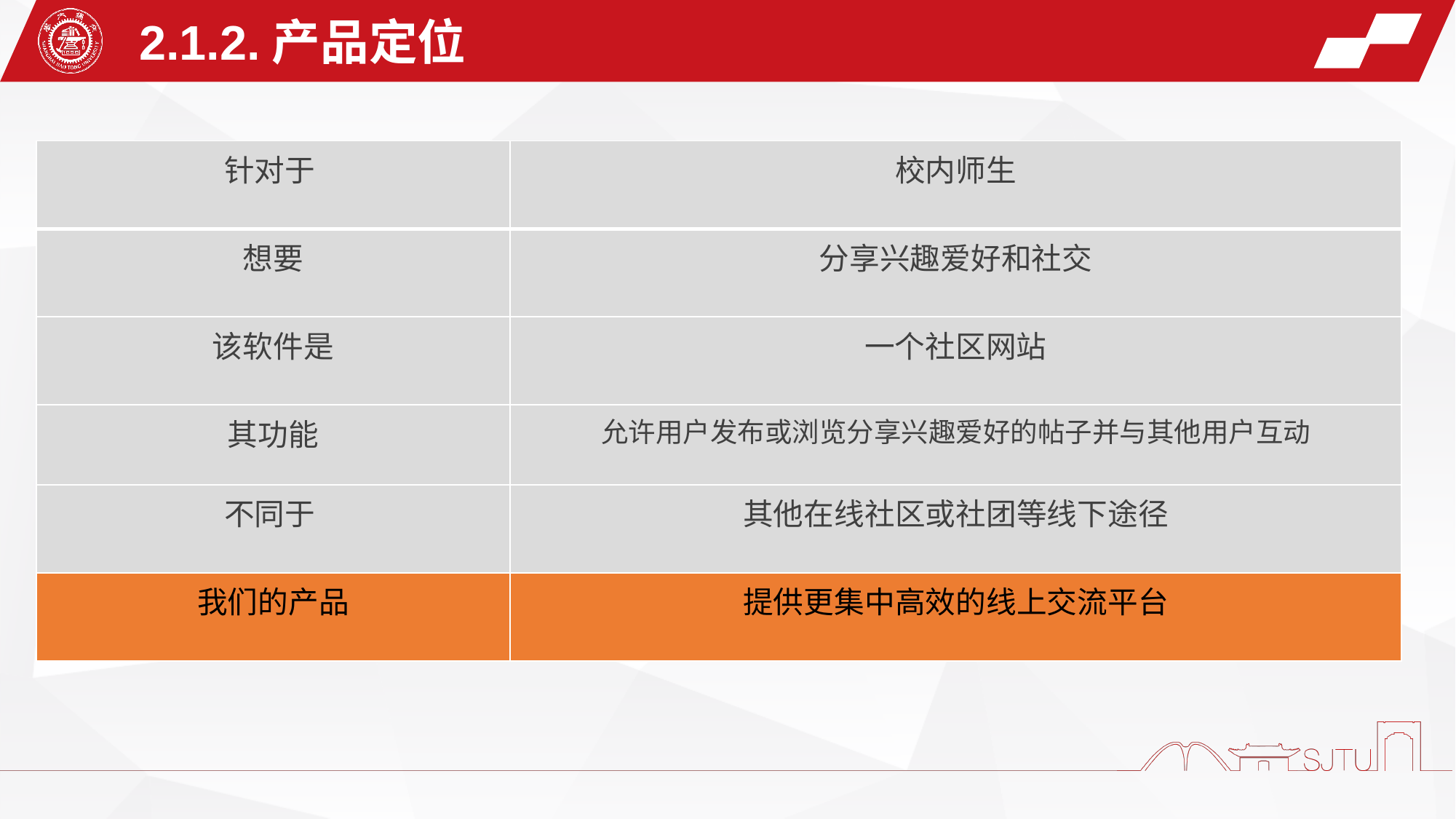

2.1.2.产品定位
| 针对于 | 校内师生 |
| --- | --- |
| 想要 | 分享兴趣爱好和社交 |
| 该软件是 | 一个社区网站 |
| 其功能 | 允许用户发布或浏览分享兴趣爱好的帖子并与其他用户互动 |
| 不同于 | 其他在线社区或社团等线下途径 |
| 我们的产品 | 提供更集中高效的线上交流平台 |